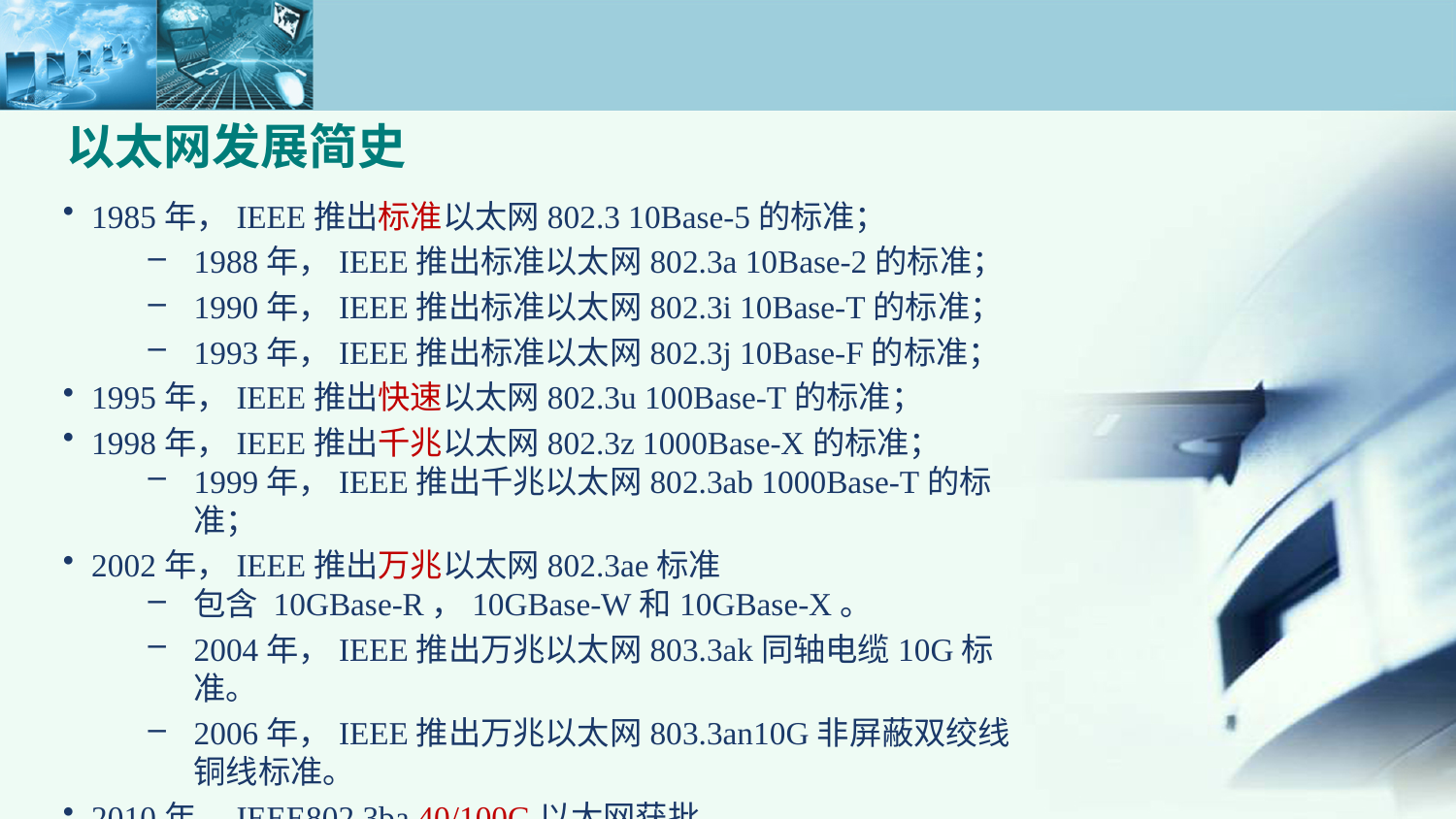

# 以太网发展简史
1985年，IEEE推出标准以太网802.3 10Base-5的标准；
1988年，IEEE推出标准以太网802.3a 10Base-2的标准；
1990年，IEEE推出标准以太网802.3i 10Base-T的标准；
1993年，IEEE推出标准以太网802.3j 10Base-F的标准；
1995年，IEEE推出快速以太网802.3u 100Base-T的标准；
1998年，IEEE推出千兆以太网802.3z 1000Base-X的标准；
1999年，IEEE推出千兆以太网802.3ab 1000Base-T的标准；
2002年，IEEE推出万兆以太网802.3ae标准
包含 10GBase-R，10GBase-W和10GBase-X。
2004年，IEEE推出万兆以太网803.3ak同轴电缆10G标准。
2006年，IEEE推出万兆以太网803.3an10G非屏蔽双绞线铜线标准。
2010年，IEEE802.3ba,40/100G以太网获批。